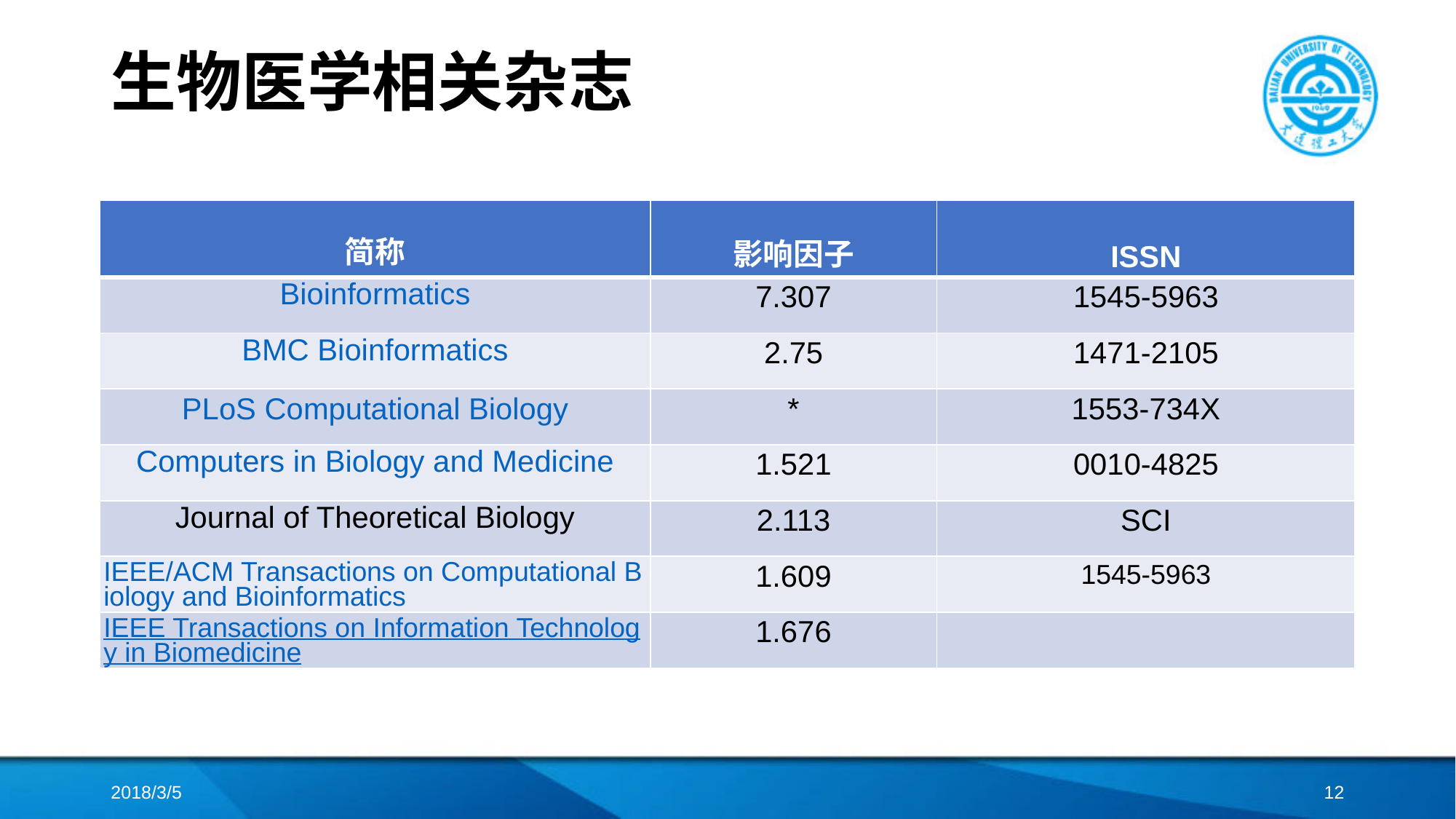

# 生物医学相关杂志
| 简称 | 影响因子 | ISSN |
| --- | --- | --- |
| Bioinformatics | 7.307 | 1545-5963 |
| BMC Bioinformatics | 2.75 | 1471-2105 |
| PLoS Computational Biology | \* | 1553-734X |
| Computers in Biology and Medicine | 1.521 | 0010-4825 |
| Journal of Theoretical Biology | 2.113 | SCI |
| IEEE/ACM Transactions on Computational Biology and Bioinformatics | 1.609 | 1545-5963 |
| IEEE Transactions on Information Technology in Biomedicine | 1.676 |  |
2018/3/5
12